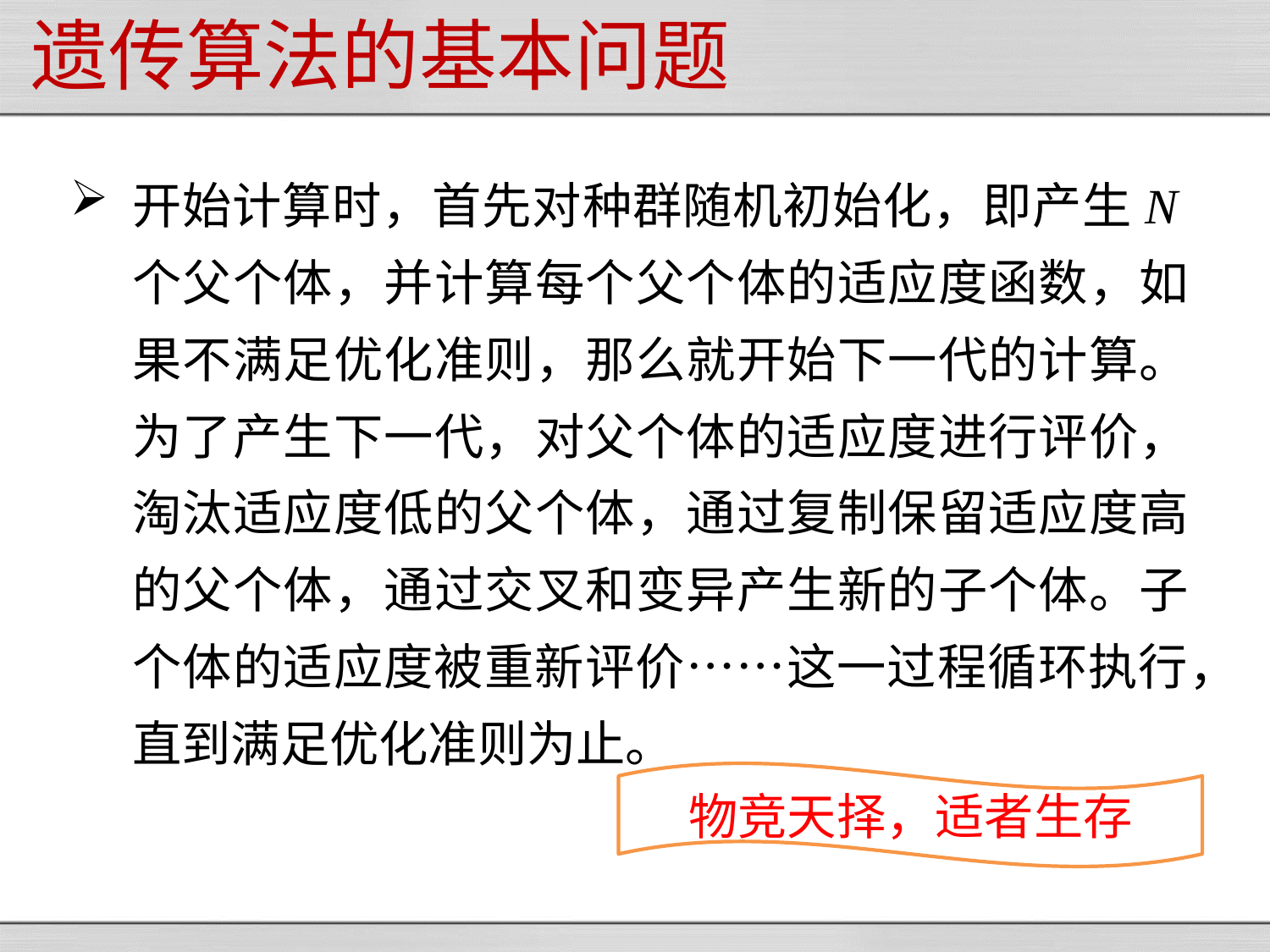

# 遗传算法的基本问题
开始计算时，首先对种群随机初始化，即产生N个父个体，并计算每个父个体的适应度函数，如果不满足优化准则，那么就开始下一代的计算。为了产生下一代，对父个体的适应度进行评价，淘汰适应度低的父个体，通过复制保留适应度高的父个体，通过交叉和变异产生新的子个体。子个体的适应度被重新评价……这一过程循环执行，直到满足优化准则为止。
物竞天择，适者生存